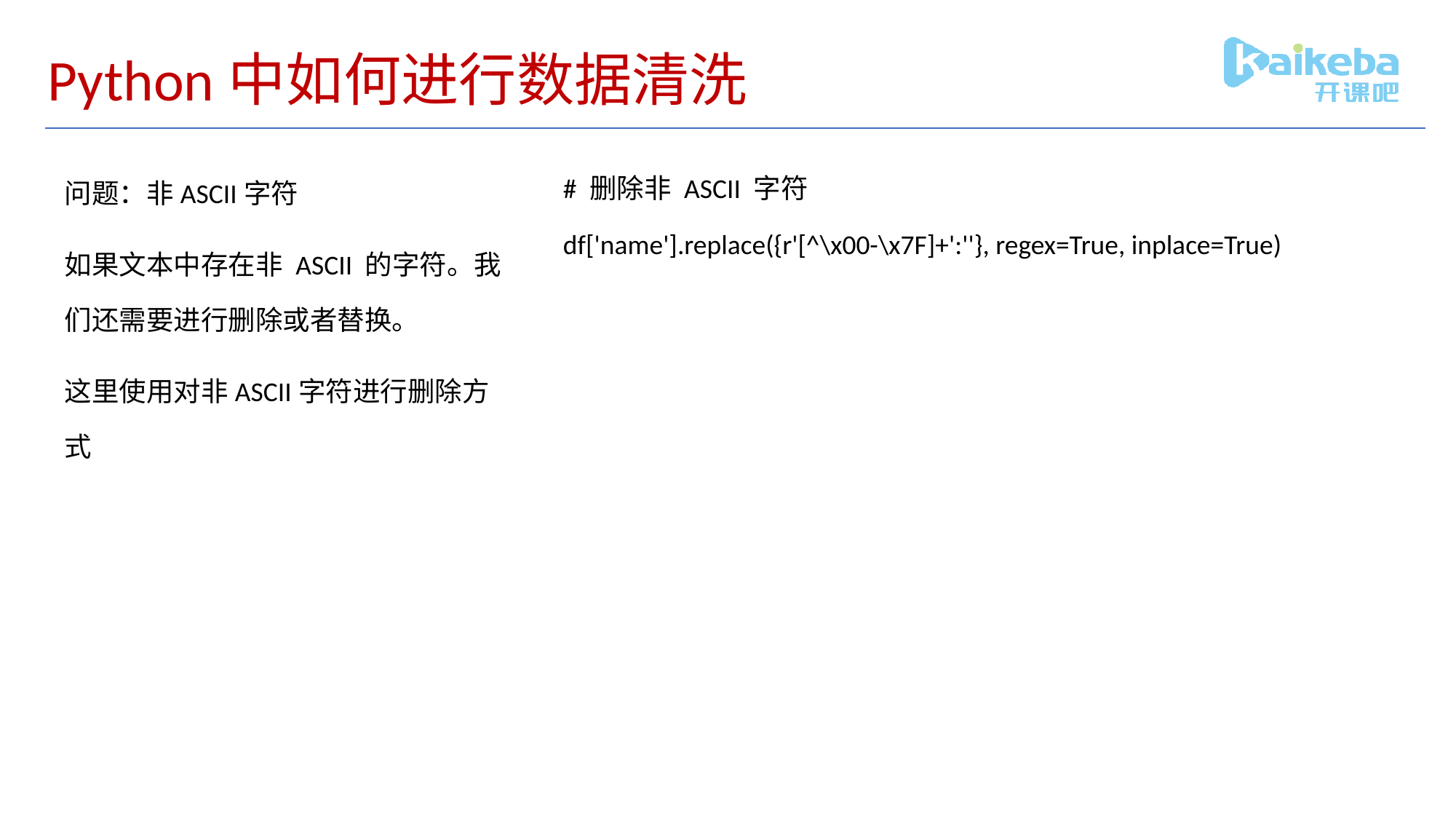

# Python中如何进行数据清洗
# 删除非 ASCII 字符
df['name'].replace({r'[^\x00-\x7F]+':''}, regex=True, inplace=True)
问题：非ASCII字符
如果文本中存在非 ASCII 的字符。我们还需要进行删除或者替换。
这里使用对非ASCII字符进行删除方式